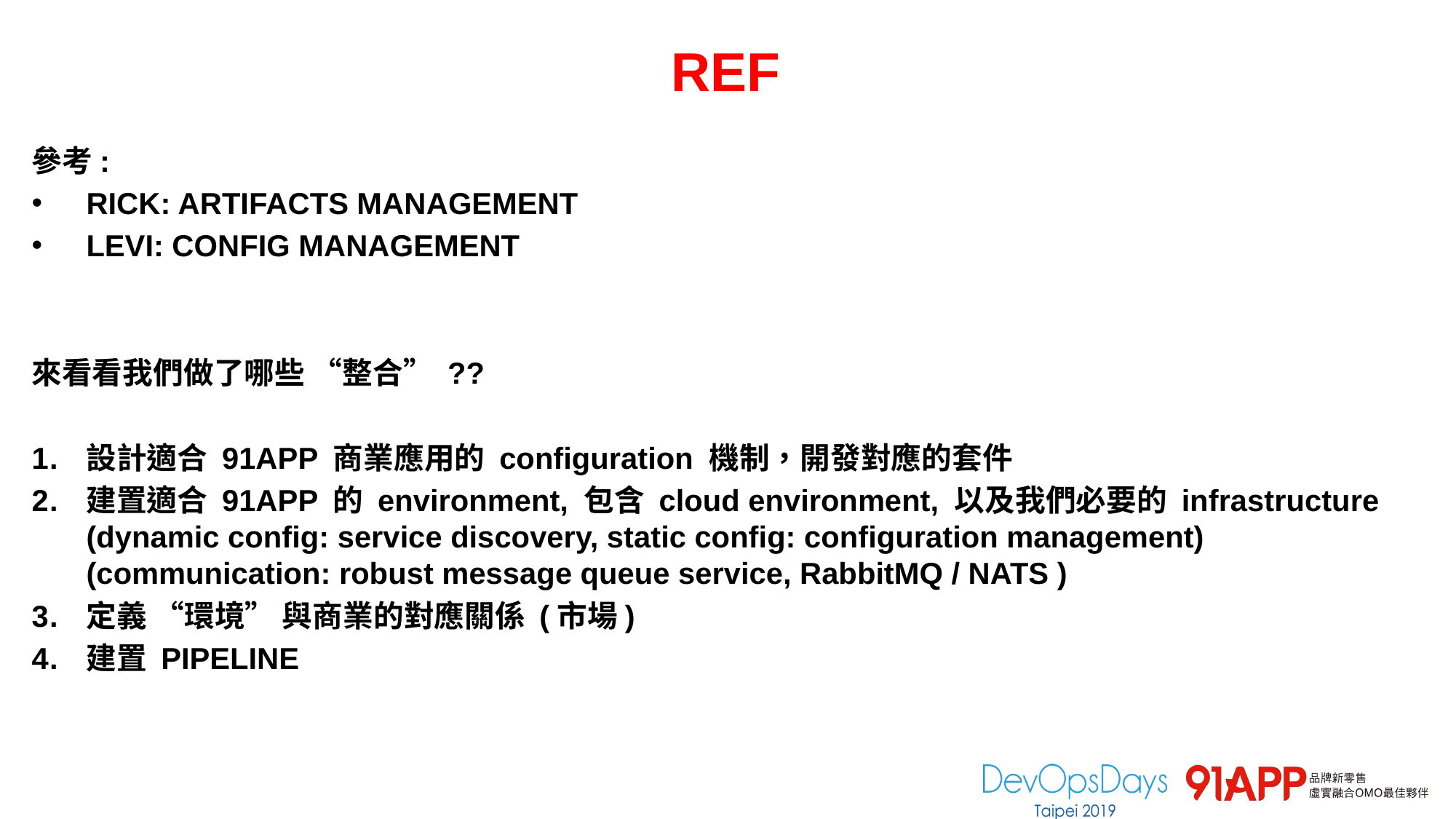

# REF
參考:
RICK: ARTIFACTS MANAGEMENT
LEVI: CONFIG MANAGEMENT

來看看我們做了哪些 “整合” ??

設計適合 91APP 商業應用的 configuration 機制，開發對應的套件
建置適合 91APP 的 environment, 包含 cloud environment, 以及我們必要的 infrastructure
(dynamic config: service discovery, static config: configuration management)
(communication: robust message queue service, RabbitMQ / NATS )
定義 “環境” 與商業的對應關係 (市場)
建置 PIPELINE